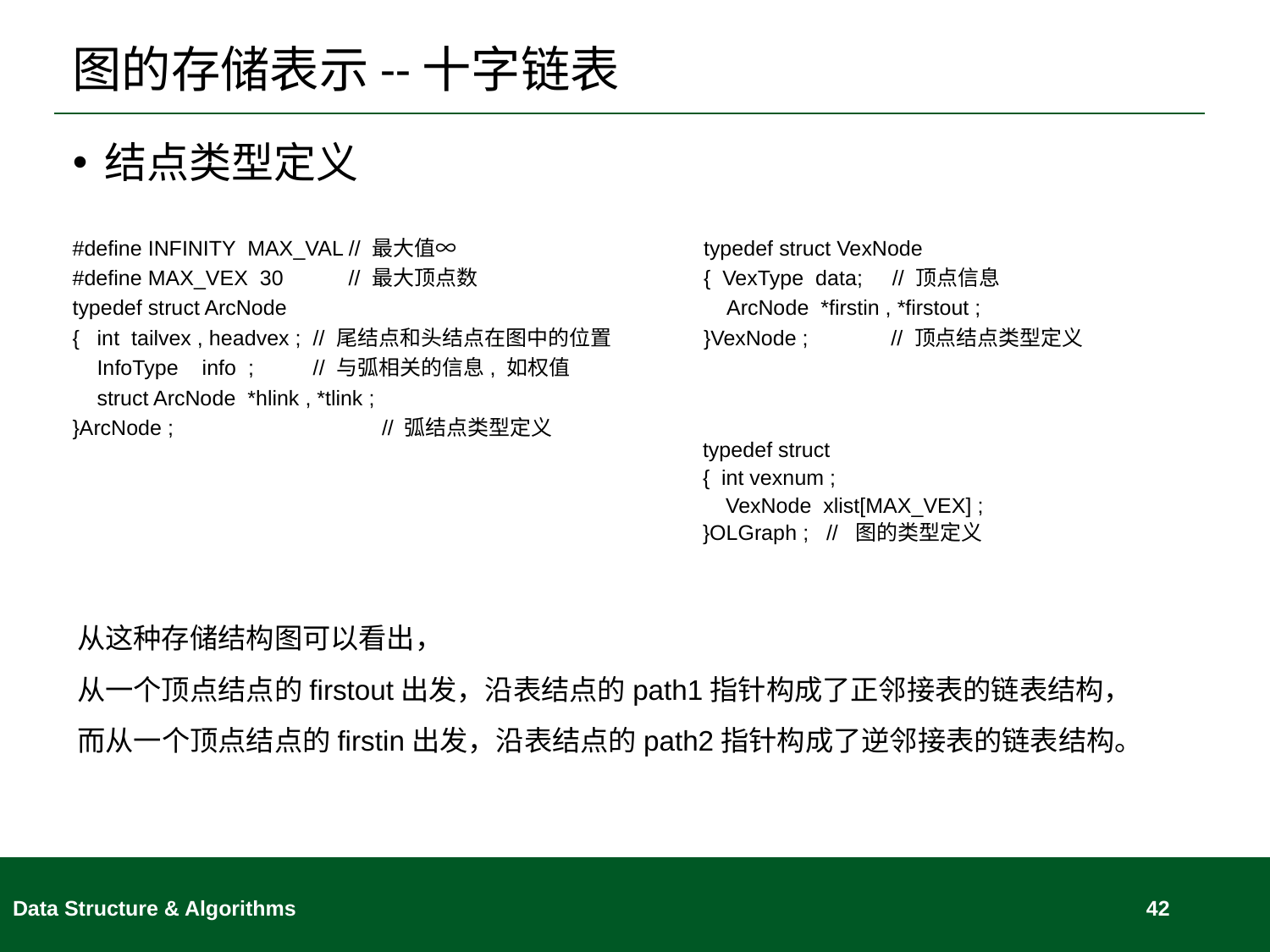

# 图的存储表示--十字链表
结点类型定义

#define INFINITY  MAX_VAL // 最大值∞
#define MAX_VEX  30           // 最大顶点数
typedef struct ArcNode
{   int  tailvex , headvex ;  // 尾结点和头结点在图中的位置
InfoType    info  ;          // 与弧相关的信息, 如权值
struct ArcNode  *hlink , *tlink ;
}ArcNode ;   		 // 弧结点类型定义
typedef struct VexNode
{  VexType  data;     // 顶点信息
ArcNode  *firstin , *firstout ;
}VexNode ;              // 顶点结点类型定义

typedef struct
{  int vexnum ;
VexNode  xlist[MAX_VEX] ;
}OLGraph ;   //  图的类型定义
从这种存储结构图可以看出，
从一个顶点结点的firstout出发，沿表结点的path1指针构成了正邻接表的链表结构，
而从一个顶点结点的firstin出发，沿表结点的path2指针构成了逆邻接表的链表结构。
Data Structure & Algorithms
42